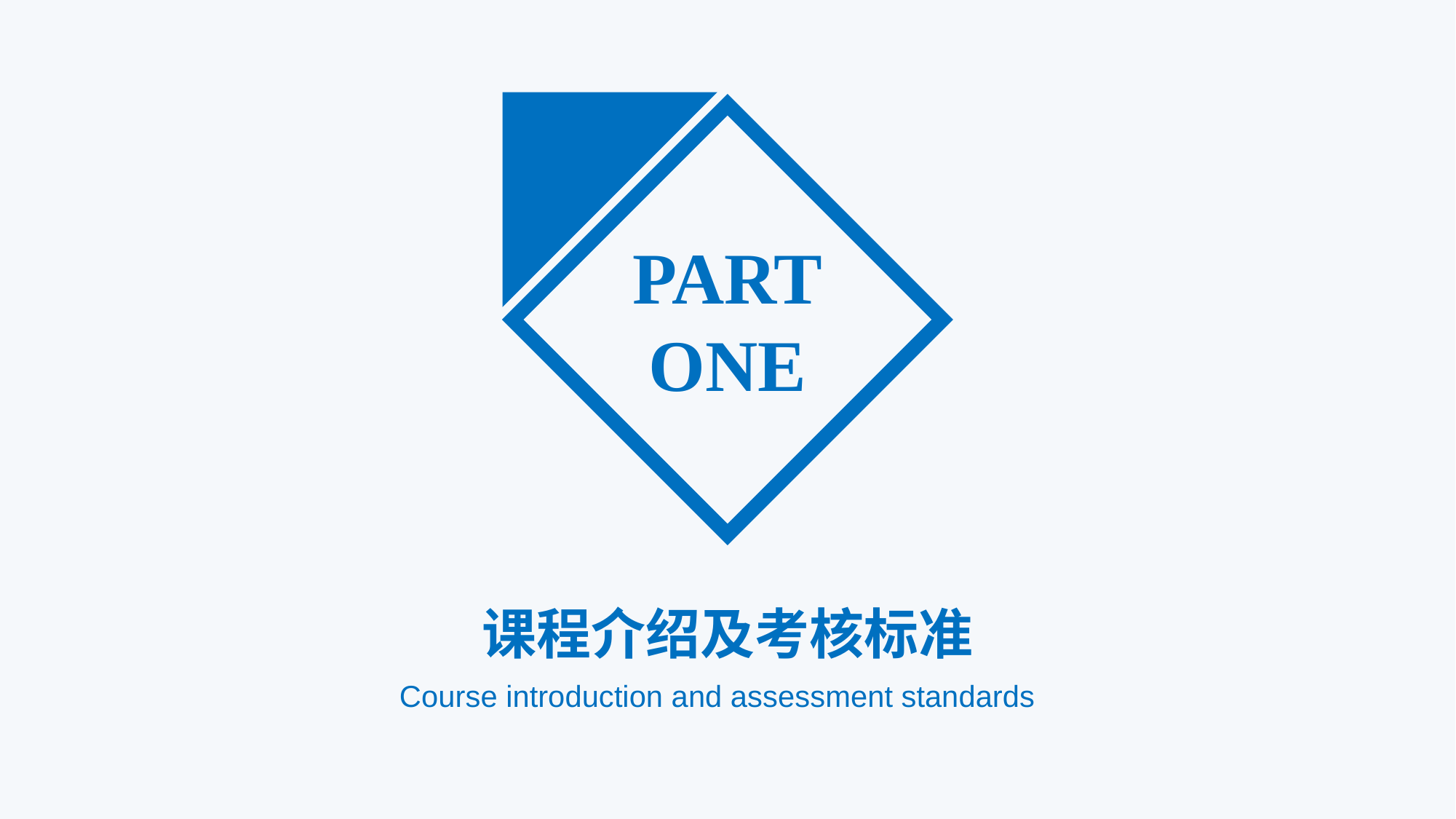

PART
ONE
课程介绍及考核标准
Course introduction and assessment standards